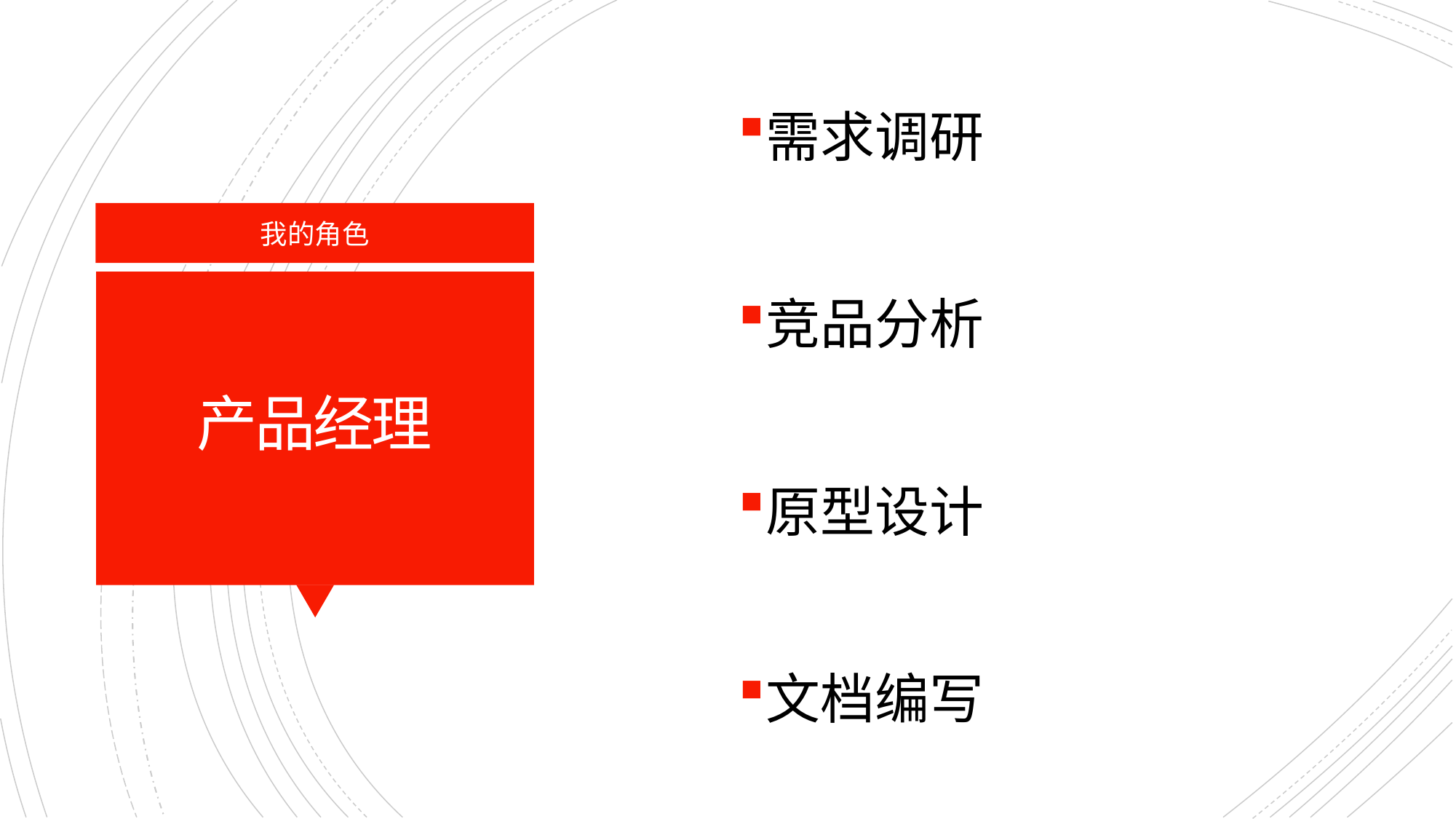

需求调研

竞品分析

原型设计

文档编写
我的角色
# 产品经理